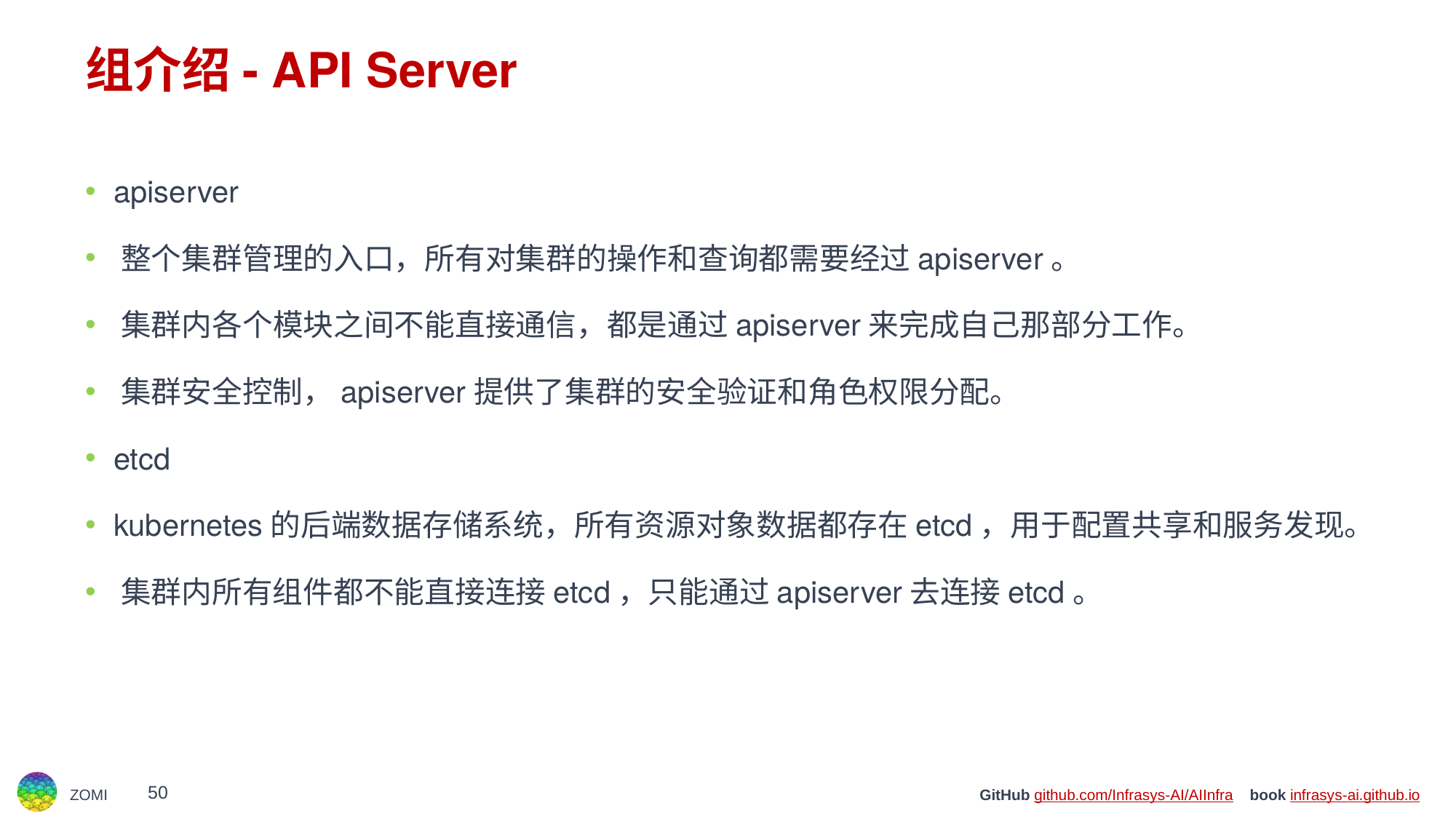

# 组介绍- API Server
apiserver
﻿整个集群管理的入口，所有对集群的操作和查询都需要经过apiserver。
﻿﻿集群内各个模块之间不能直接通信，都是通过apiserver来完成自己那部分工作。
﻿﻿集群安全控制，apiserver提供了集群的安全验证和角色权限分配。
etcd
﻿﻿kubernetes的后端数据存储系统，所有资源对象数据都存在etcd，用于配置共享和服务发现。
﻿﻿集群内所有组件都不能直接连接etcd，只能通过apiserver去连接etcd。